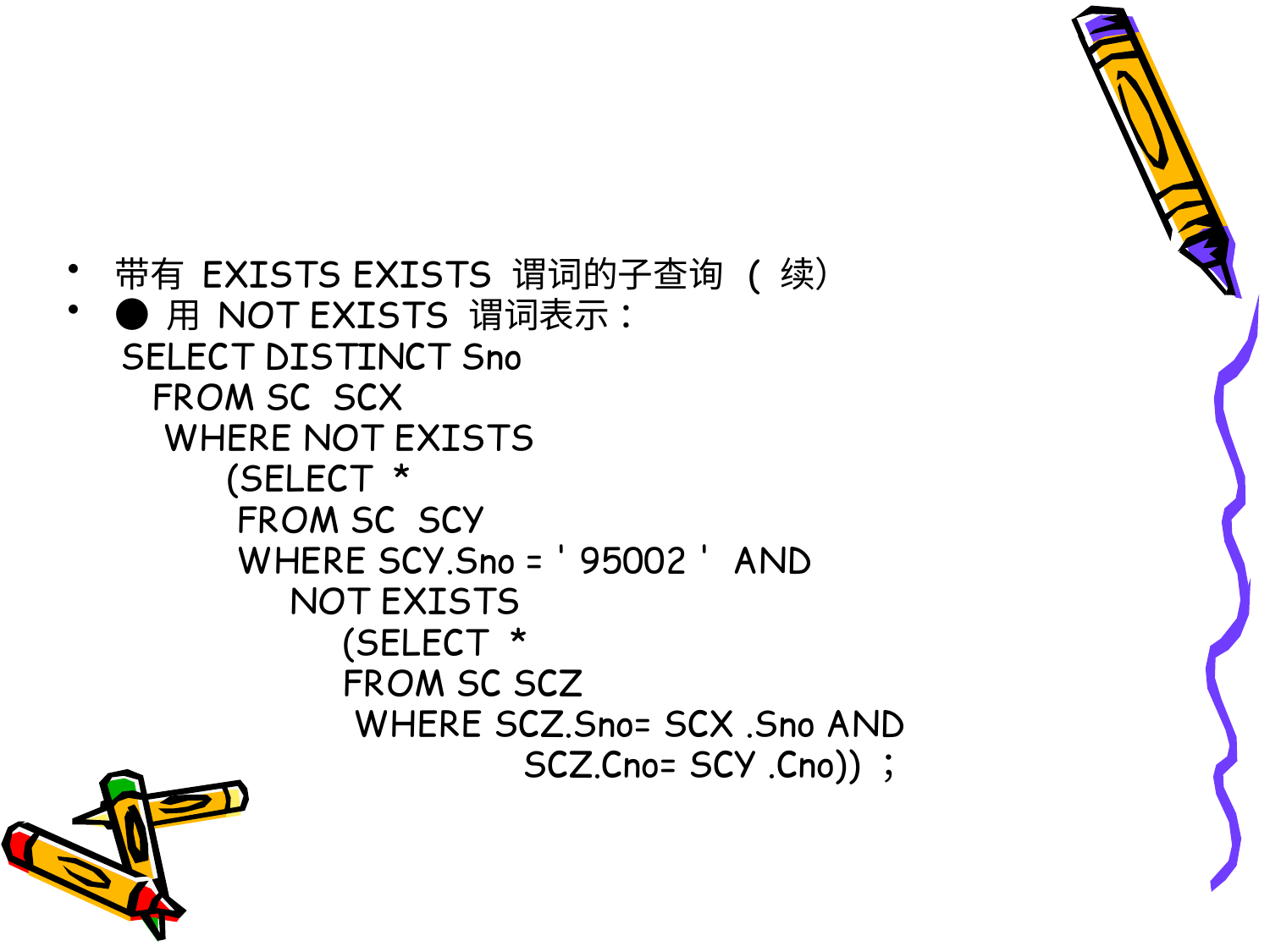

#
带有 EXISTS EXISTS 谓词的子查询  ( 续）
● 用 NOT EXISTS 谓词表示 ：
     SELECT DISTINCT Sno
        FROM SC  SCX
         WHERE NOT EXISTS
               (SELECT  *
                FROM SC  SCY
                WHERE SCY.Sno = ' 95002 '  AND
                     NOT EXISTS
                          (SELECT  *
                          FROM SC SCZ
                           WHERE SCZ.Sno= SCX .Sno AND
                                           SCZ.Cno= SCY .Cno)) ；